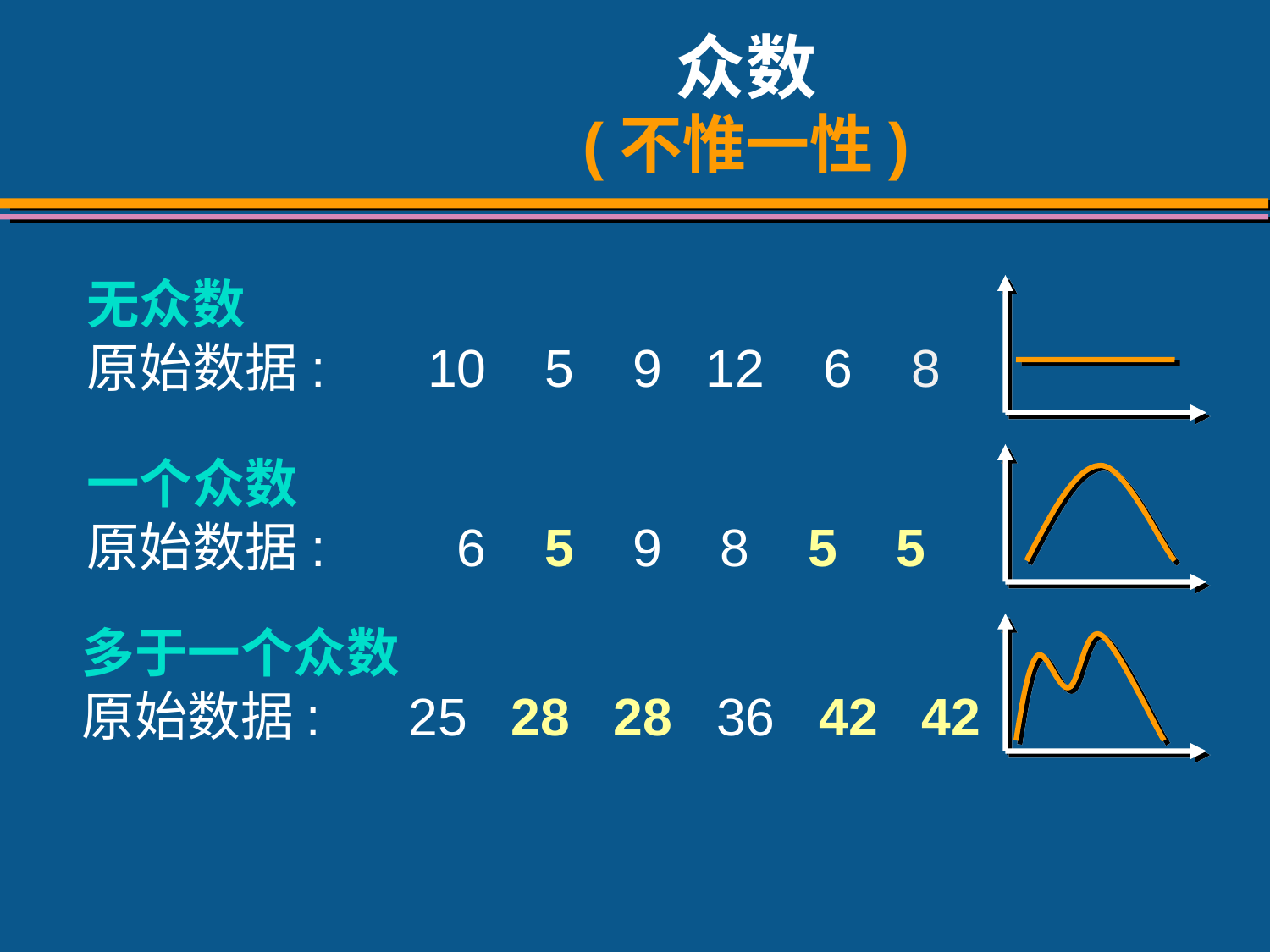

# 众数 (不惟一性)
无众数
原始数据:       10    5    9   12    6    8

一个众数
原始数据:         6    5    9    8    5    5

多于一个众数
原始数据:      25   28   28   36   42   42